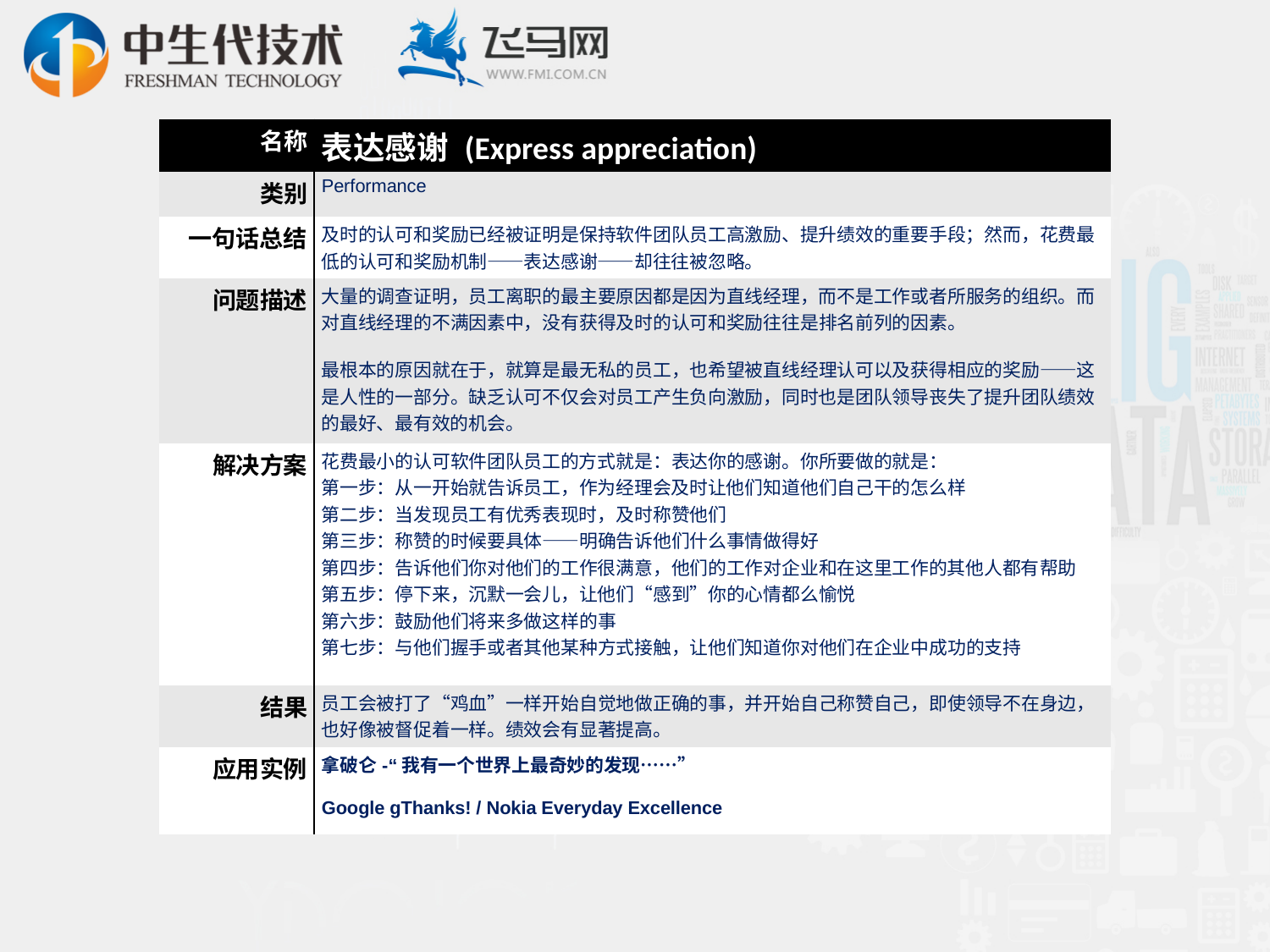

| 名称 | 表达感谢 (Express appreciation) |
| --- | --- |
| 类别 | Performance |
| 一句话总结 | 及时的认可和奖励已经被证明是保持软件团队员工高激励、提升绩效的重要手段；然而，花费最低的认可和奖励机制——表达感谢——却往往被忽略。 |
| 问题描述 | 大量的调查证明，员工离职的最主要原因都是因为直线经理，而不是工作或者所服务的组织。而对直线经理的不满因素中，没有获得及时的认可和奖励往往是排名前列的因素。 最根本的原因就在于，就算是最无私的员工，也希望被直线经理认可以及获得相应的奖励——这是人性的一部分。缺乏认可不仅会对员工产生负向激励，同时也是团队领导丧失了提升团队绩效的最好、最有效的机会。 |
| 解决方案 | 花费最小的认可软件团队员工的方式就是：表达你的感谢。你所要做的就是： 第一步：从一开始就告诉员工，作为经理会及时让他们知道他们自己干的怎么样 第二步：当发现员工有优秀表现时，及时称赞他们 第三步：称赞的时候要具体——明确告诉他们什么事情做得好 第四步：告诉他们你对他们的工作很满意，他们的工作对企业和在这里工作的其他人都有帮助 第五步：停下来，沉默一会儿，让他们“感到”你的心情都么愉悦 第六步：鼓励他们将来多做这样的事 第七步：与他们握手或者其他某种方式接触，让他们知道你对他们在企业中成功的支持 |
| 结果 | 员工会被打了“鸡血”一样开始自觉地做正确的事，并开始自己称赞自己，即使领导不在身边，也好像被督促着一样。绩效会有显著提高。 |
| 应用实例 | 拿破仑-“我有一个世界上最奇妙的发现……” Google gThanks! / Nokia Everyday Excellence |